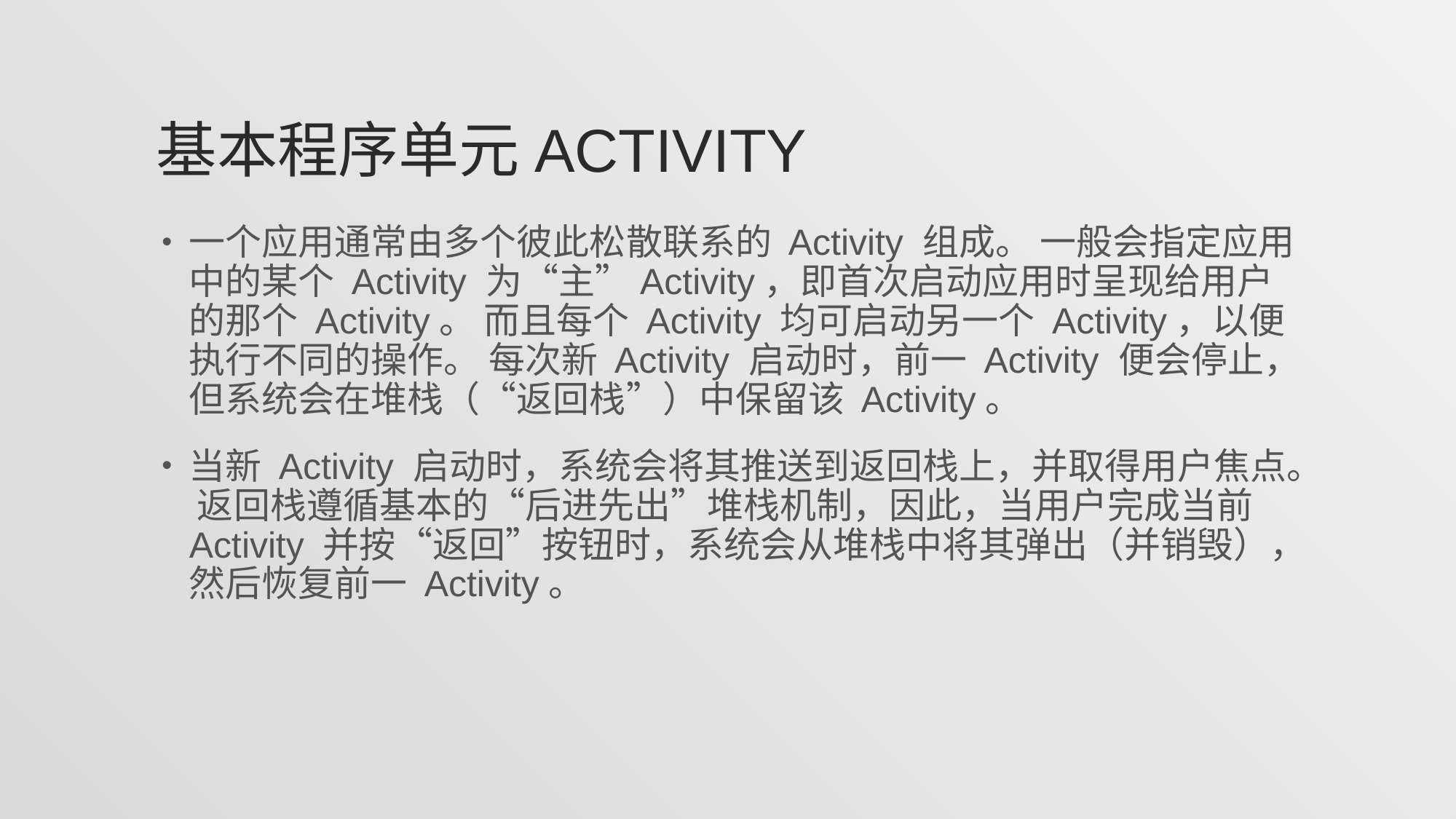

# 基本程序单元Activity
一个应用通常由多个彼此松散联系的 Activity 组成。 一般会指定应用中的某个 Activity 为“主”Activity，即首次启动应用时呈现给用户的那个 Activity。 而且每个 Activity 均可启动另一个 Activity，以便执行不同的操作。 每次新 Activity 启动时，前一 Activity 便会停止，但系统会在堆栈（“返回栈”）中保留该 Activity。
当新 Activity 启动时，系统会将其推送到返回栈上，并取得用户焦点。 返回栈遵循基本的“后进先出”堆栈机制，因此，当用户完成当前 Activity 并按“返回”按钮时，系统会从堆栈中将其弹出（并销毁），然后恢复前一 Activity。